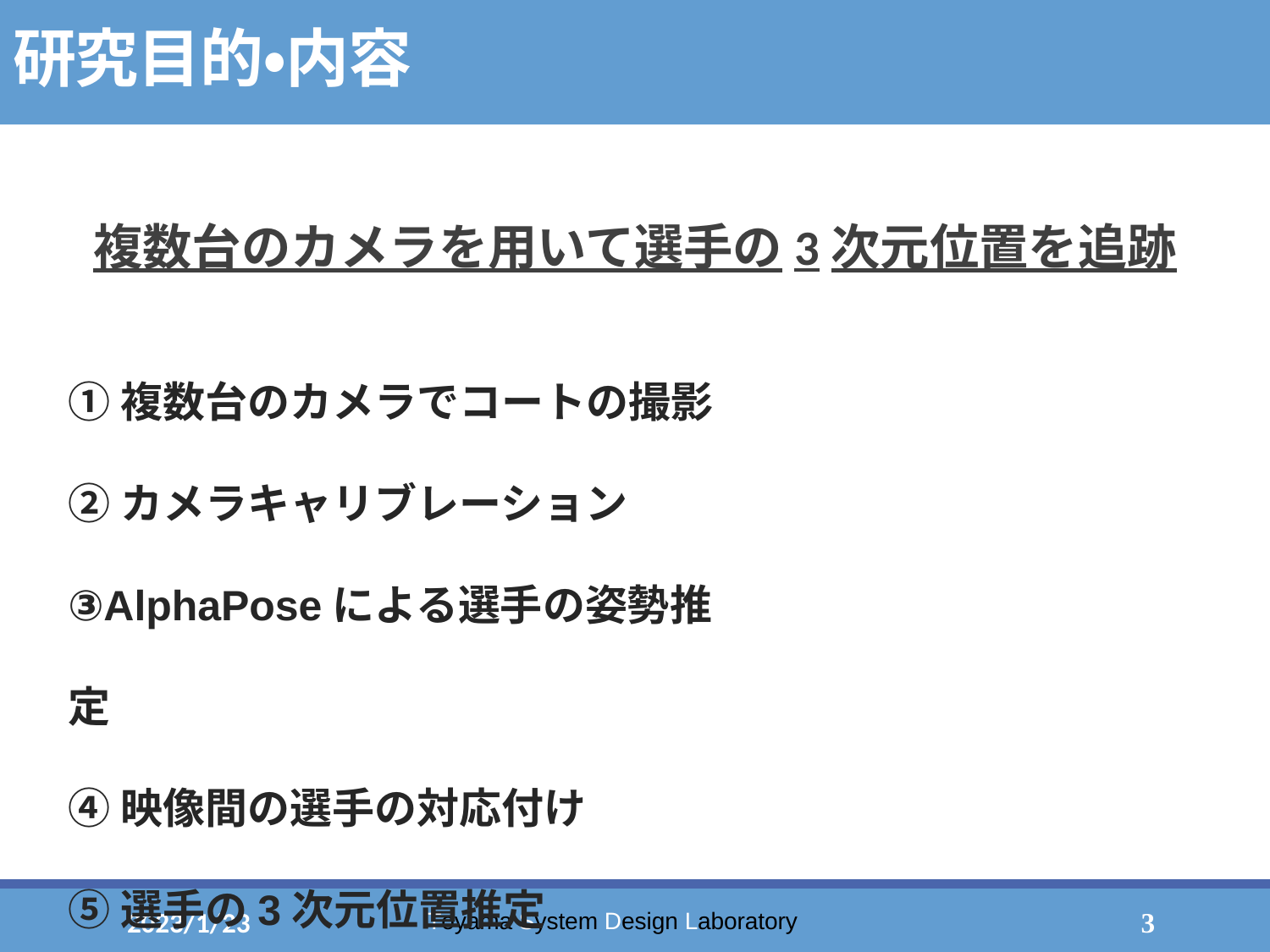

# 研究目的・内容
複数台のカメラを用いて選手の3次元位置を追跡
①複数台のカメラでコートの撮影
➁カメラキャリブレーション
③AlphaPoseによる選手の姿勢推定
④映像間の選手の対応付け
⑤選手の3次元位置推定
2023/1/23
3